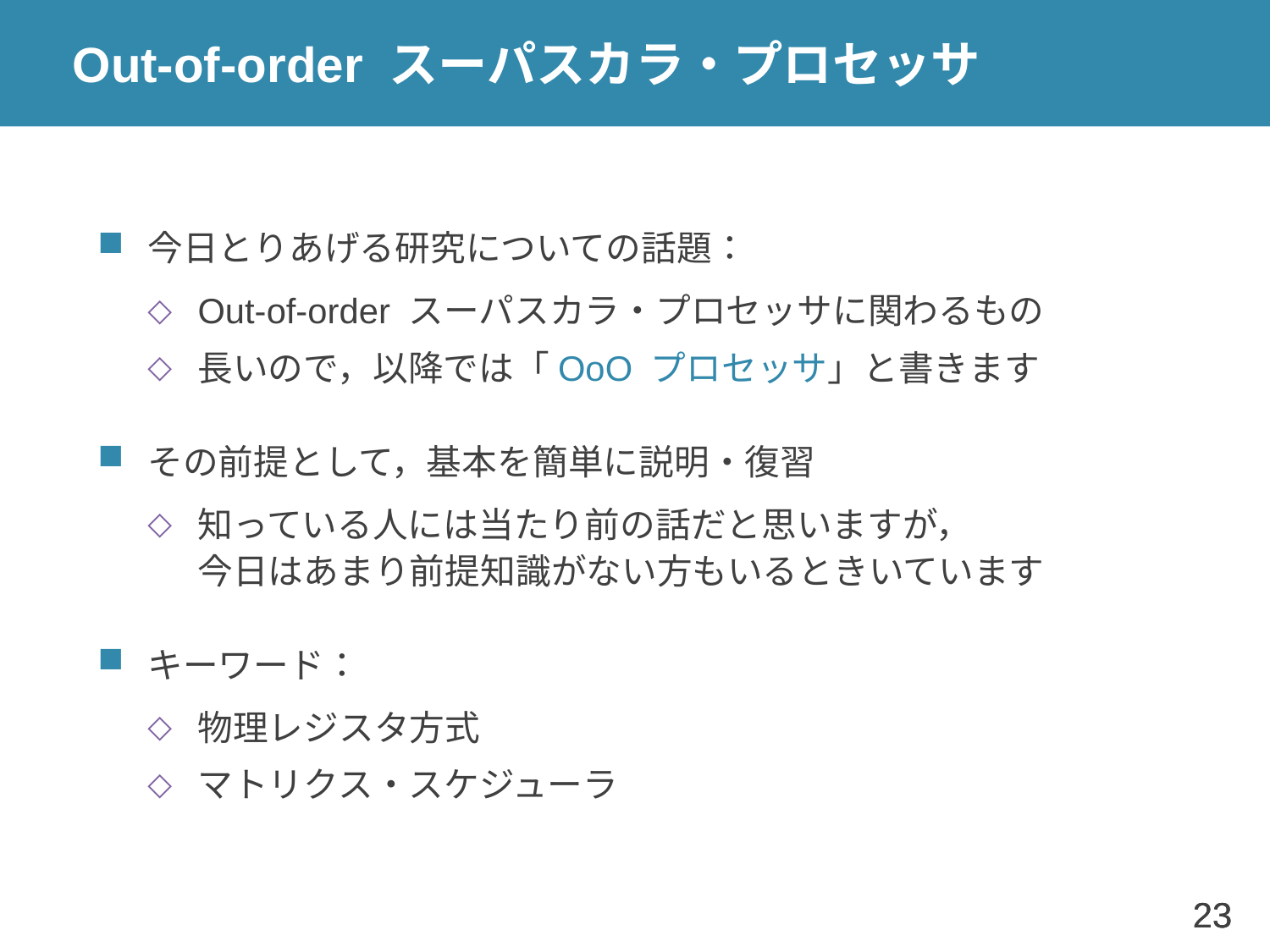

# Out-of-order スーパスカラ・プロセッサ
今日とりあげる研究についての話題：
Out-of-order スーパスカラ・プロセッサに関わるもの
長いので，以降では「OoO プロセッサ」と書きます
その前提として，基本を簡単に説明・復習
知っている人には当たり前の話だと思いますが，
今日はあまり前提知識がない方もいるときいています
キーワード：
物理レジスタ方式
マトリクス・スケジューラ